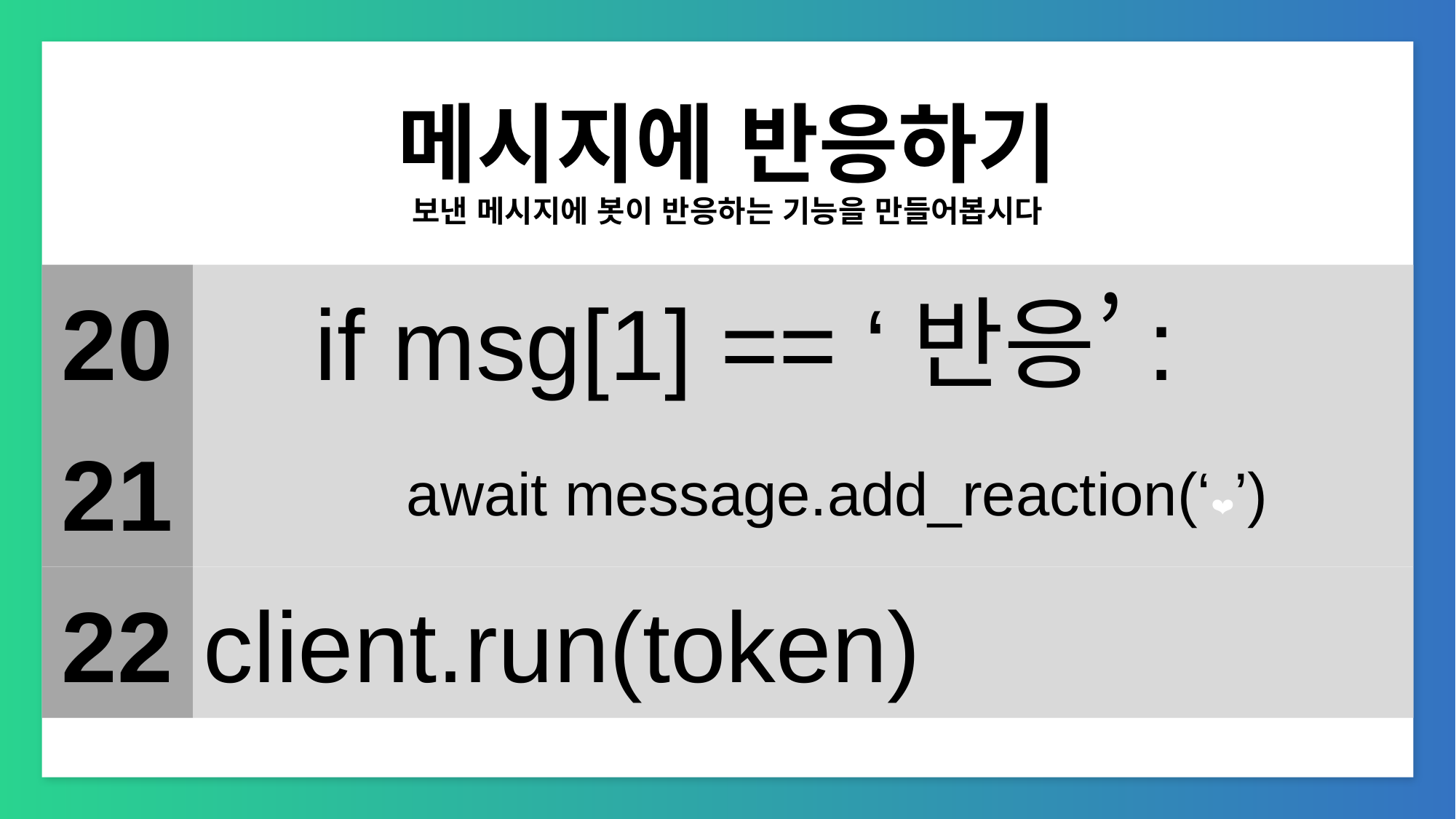

# 메시지에 반응하기
보낸 메시지에 봇이 반응하는 기능을 만들어봅시다
    if msg[1] == ‘반응’:
20
            await message.add_reaction(‘❤️’)
21
client.run(token)
22